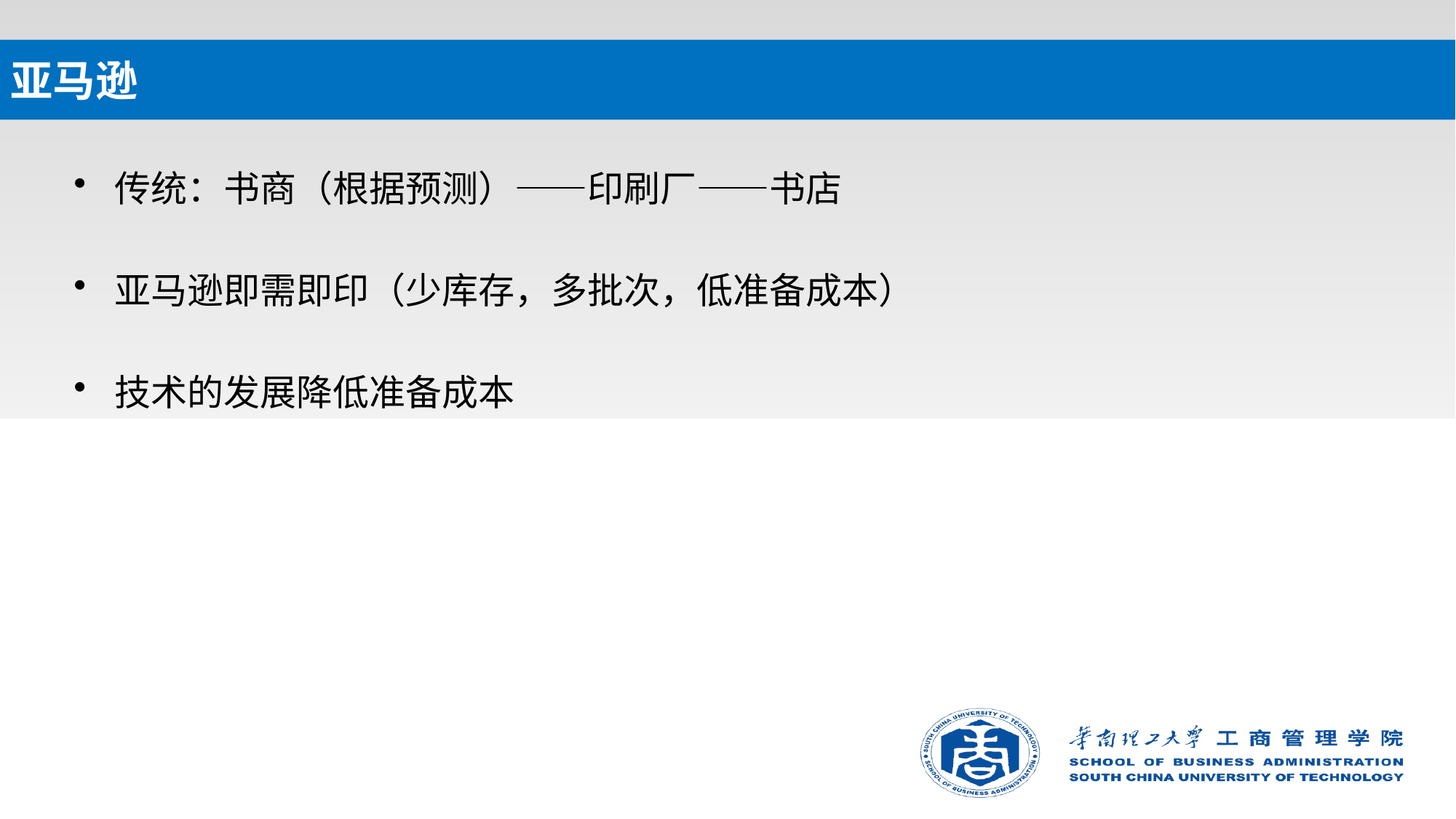

# 亚马逊
传统：书商（根据预测）——印刷厂——书店

亚马逊即需即印（少库存，多批次，低准备成本）

技术的发展降低准备成本